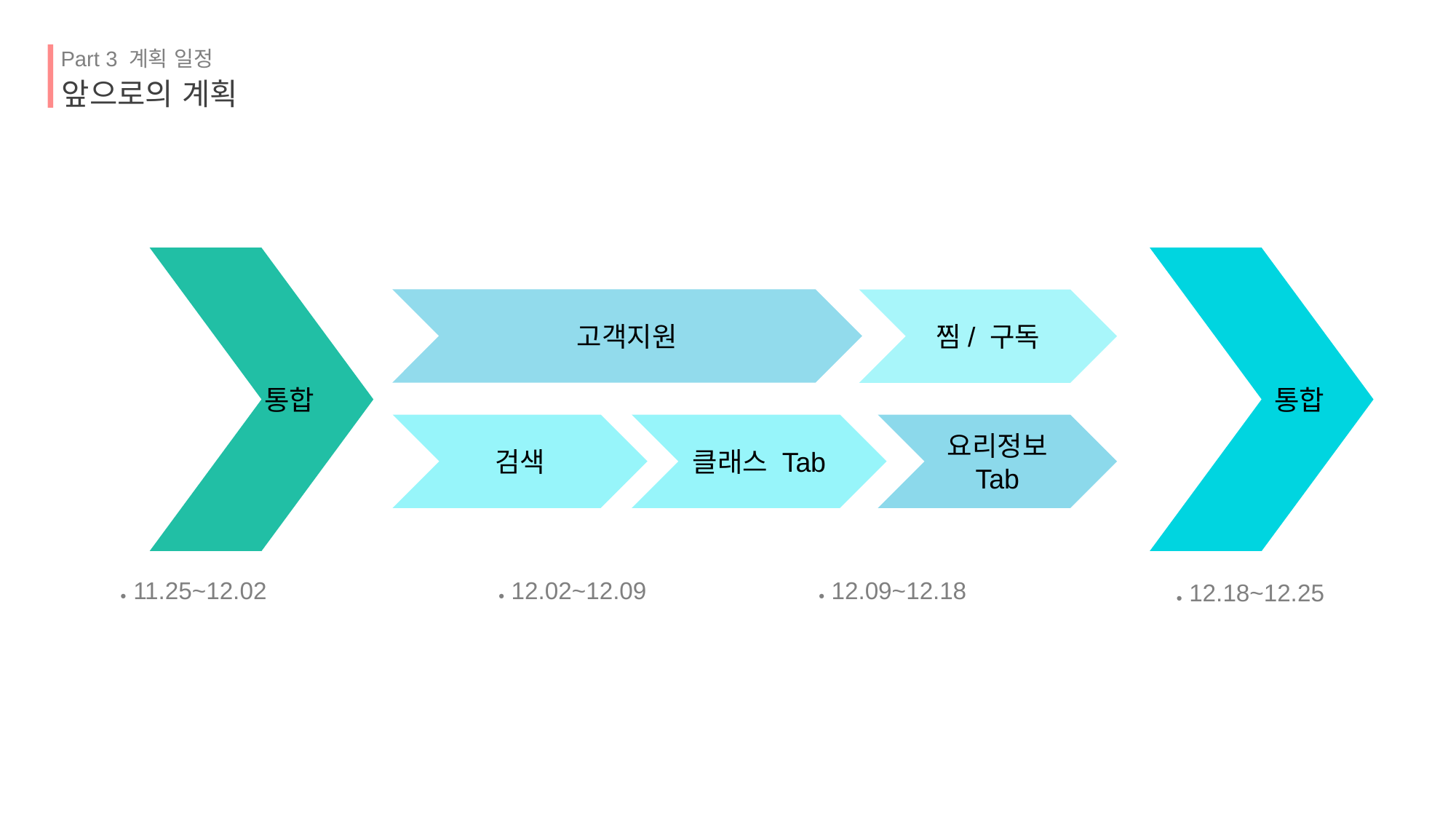

Part 3 계획 일정

앞으로의 계획
        통합
고객지원
검색
클래스 Tab
찜/ 구독
요리정보 Tab
         통합
● 12.02~12.09
● 12.09~12.18
● 11.25~12.02
● 12.18~12.25